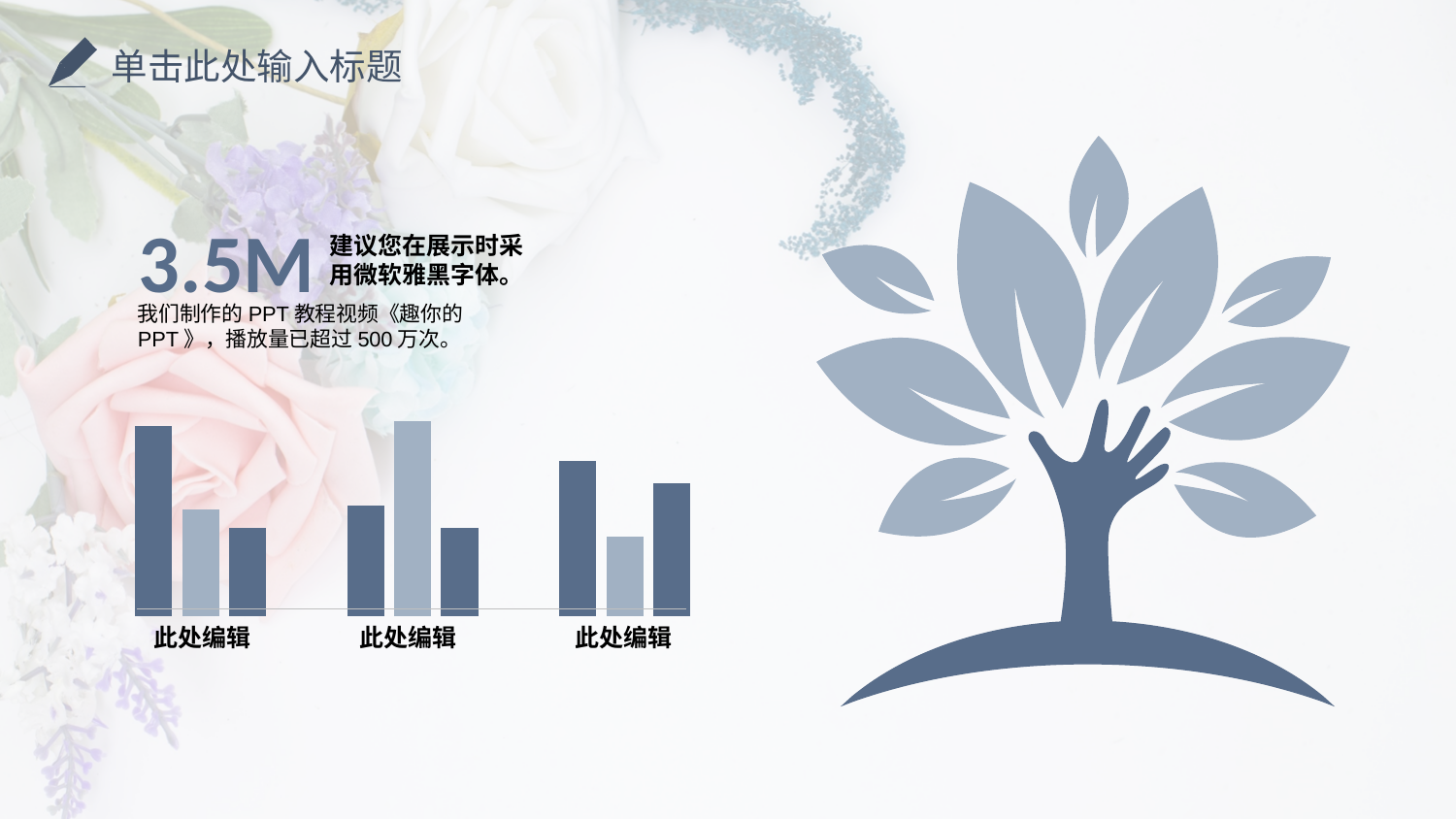

单击此处输入标题

3.5M
建议您在展示时采用微软雅黑字体。
我们制作的PPT教程视频《趣你的PPT》，播放量已超过500万次。

### Chart

| Category | Series 1 | Series 2 | Series 3 |
|---|---|---|---|
| Category 1 | 4.3 | 2.4 | 2.0 |
| Category 2 | 2.5 | 4.4 | 2.0 |
| Category 3 | 3.5 | 1.8 | 3.0 |
此处编辑
此处编辑
此处编辑